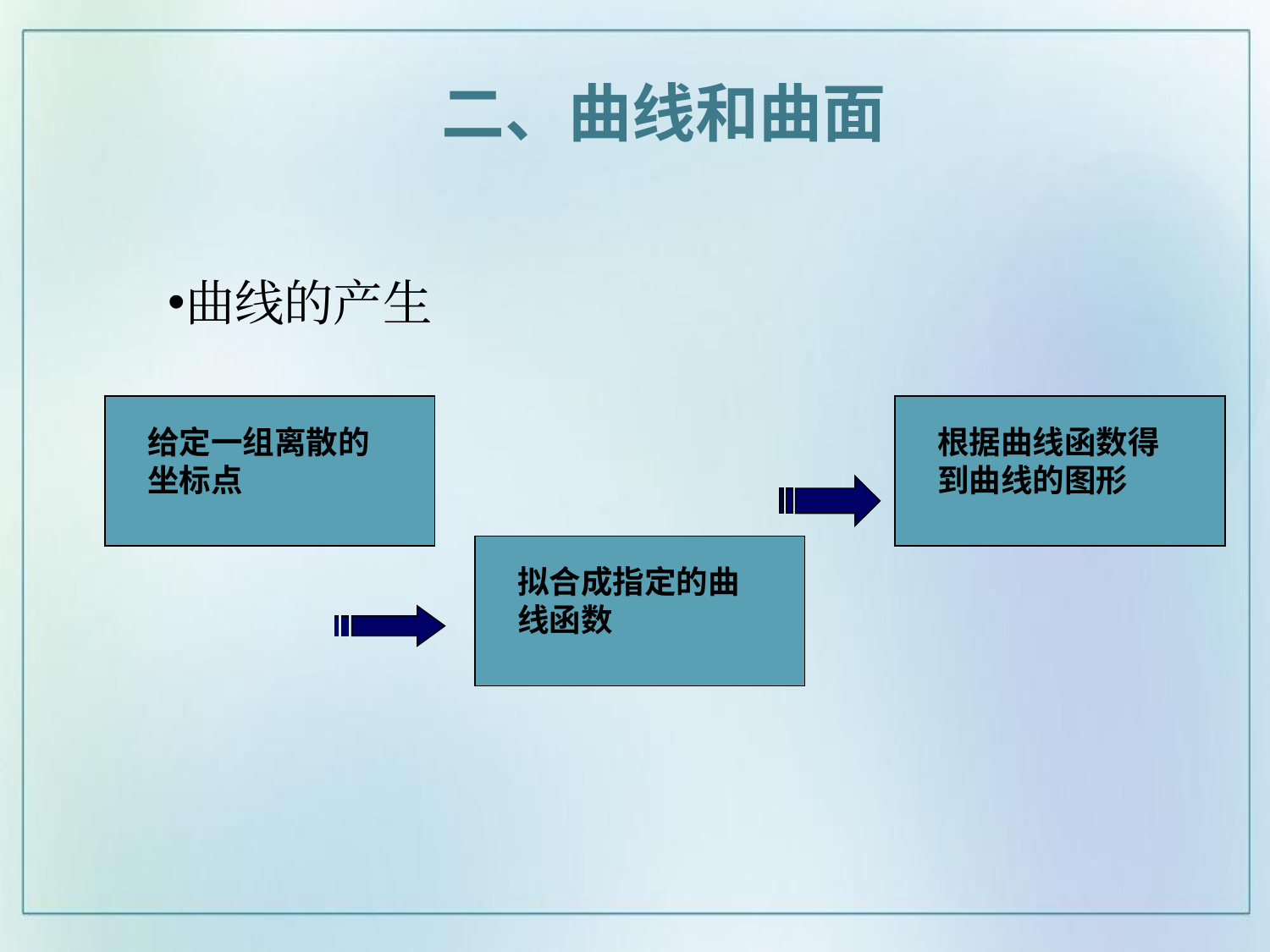

二、曲线和曲面
曲线的产生

给定一组离散的坐标点
根据曲线函数得到曲线的图形

拟合成指定的曲线函数